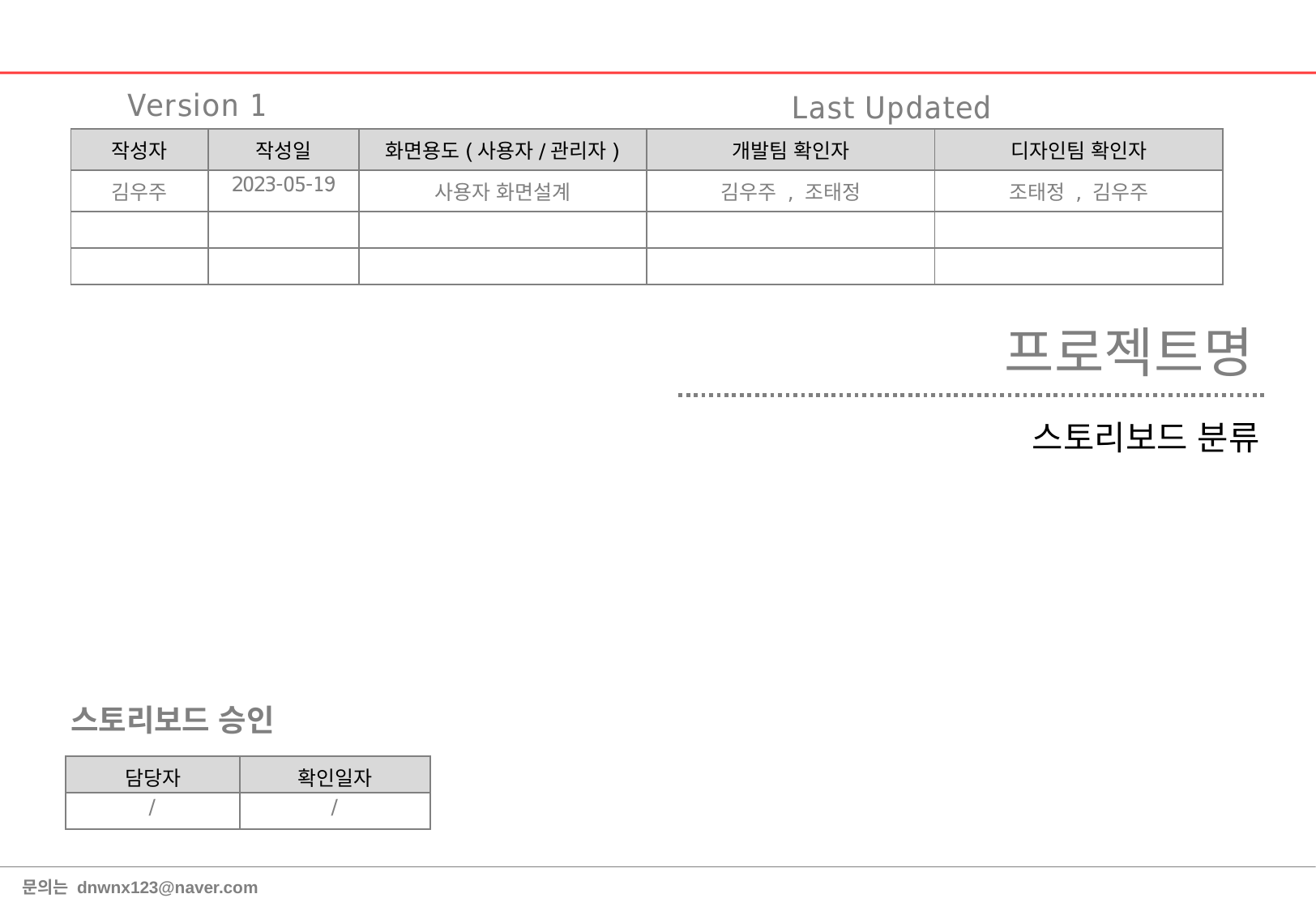

Version 1
Last Updated
| 작성자 | 작성일 | 화면용도(사용자/관리자) | 개발팀 확인자 | 디자인팀 확인자 |
| --- | --- | --- | --- | --- |
| 김우주 | 2023-05-19 | 사용자 화면설계 | 김우주 , 조태정 | 조태정 , 김우주 |
|  |  |  |  |  |
|  |  |  |  |  |
프로젝트명
스토리보드 분류
스토리보드 승인
| 담당자 | 확인일자 |
| --- | --- |
| / | / |